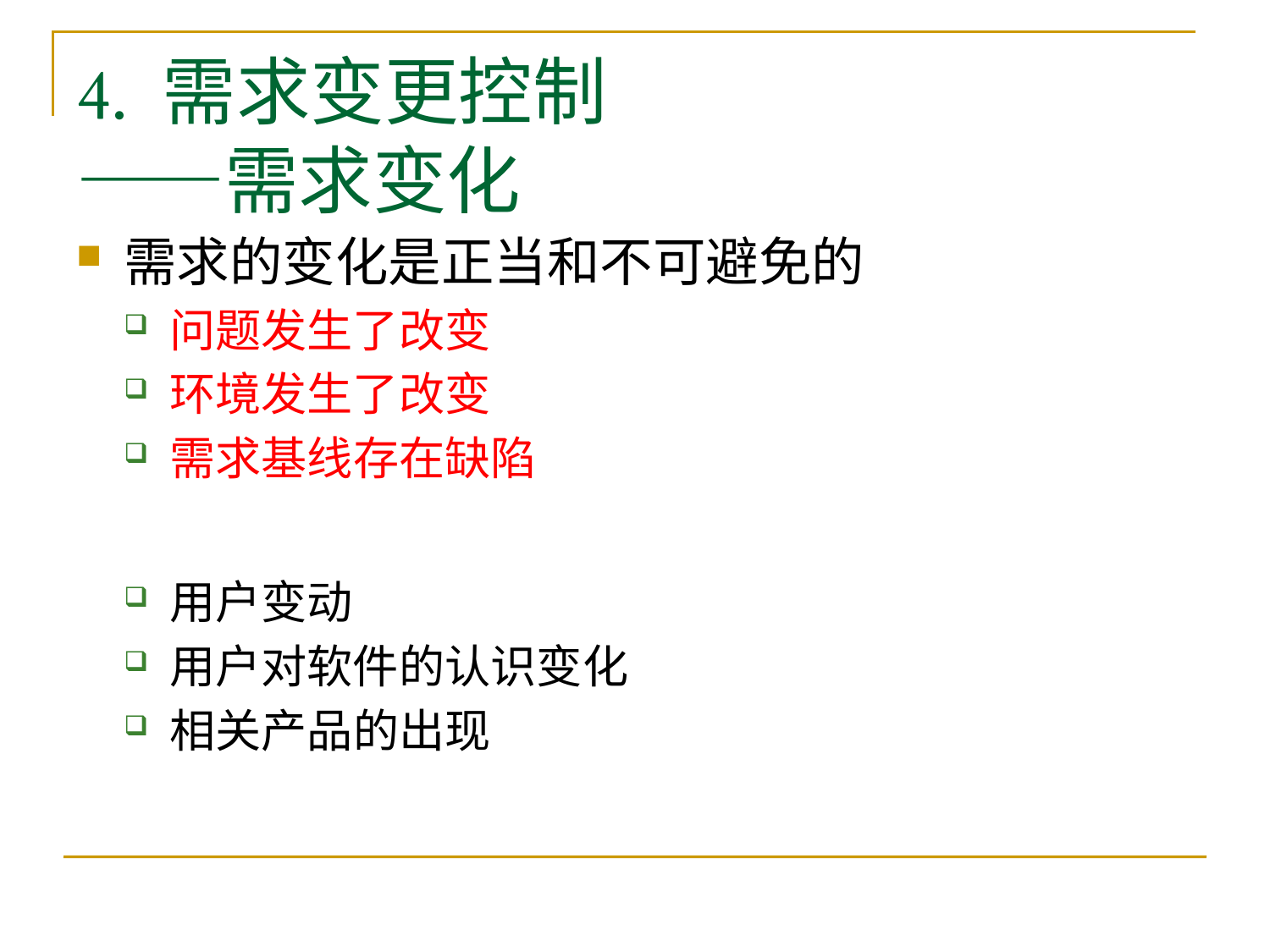

# 4. 需求变更控制 ——需求变化
需求的变化是正当和不可避免的
问题发生了改变
环境发生了改变
需求基线存在缺陷

用户变动
用户对软件的认识变化
相关产品的出现